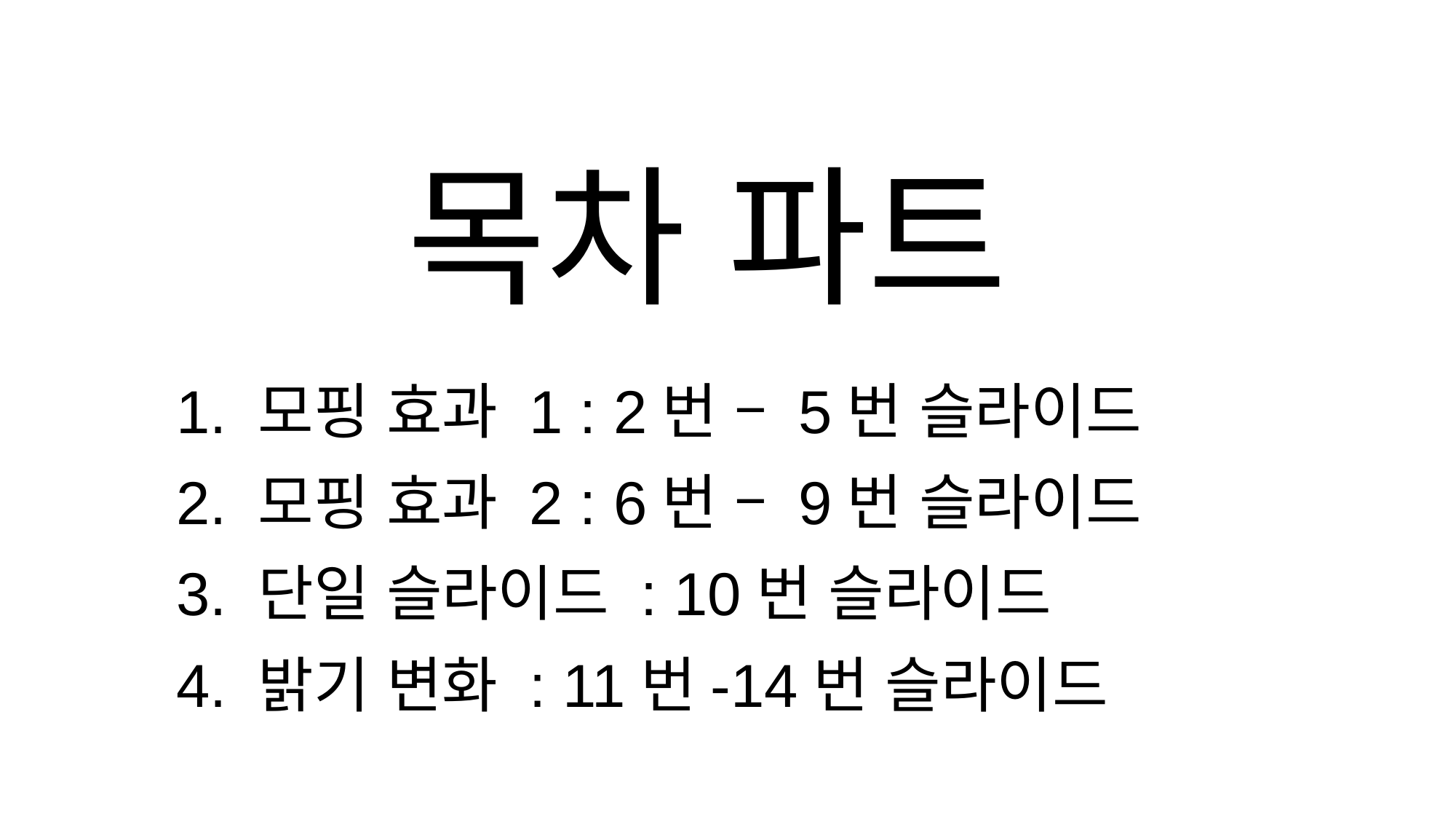

목차 파트
1. 모핑 효과 1 : 2번 – 5번 슬라이드
2. 모핑 효과 2 : 6번 – 9번 슬라이드
3. 단일 슬라이드 : 10번 슬라이드
4. 밝기 변화 : 11번-14번 슬라이드